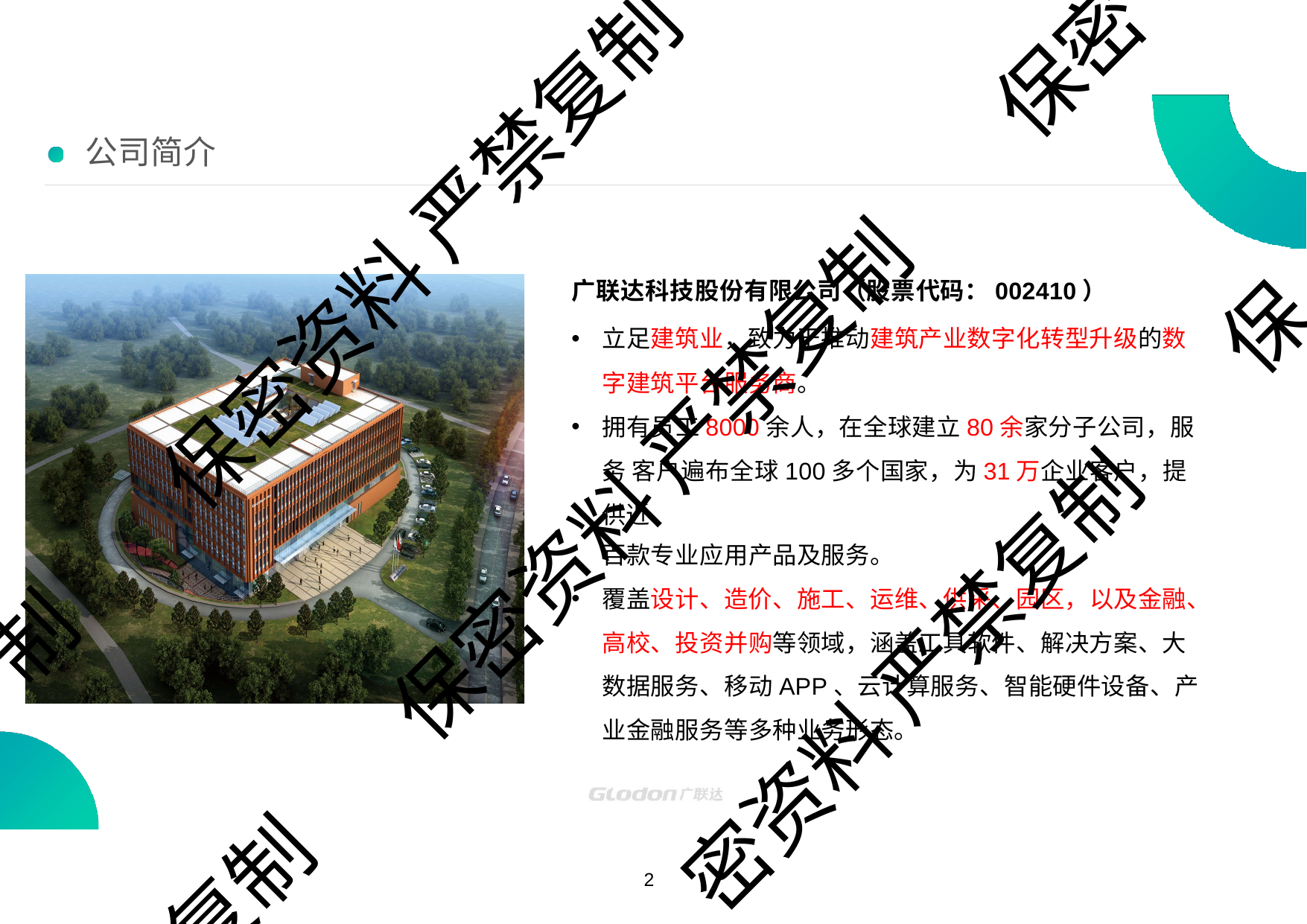

保密

# 公司简介

保密资料 严禁复制
广联达科技股份有限公司（股票代码：002410）
立足建筑业，致力于推动建筑产业数字化转型升级的数 字建筑平台服务商。
拥有员工8000余人，在全球建立80余家分子公司，服务 客户遍布全球100多个国家，为31万企业客户，提供近
百款专业应用产品及服务。
覆盖设计、造价、施工、运维、供采、园区，以及金融、 高校、投资并购等领域，涵盖工具软件、解决方案、大 数据服务、移动APP、云计算服务、智能硬件设备、产 业金融服务等多种业务形态。

保
保密资料 严禁复制
制
密资料 严禁复制

复制
2